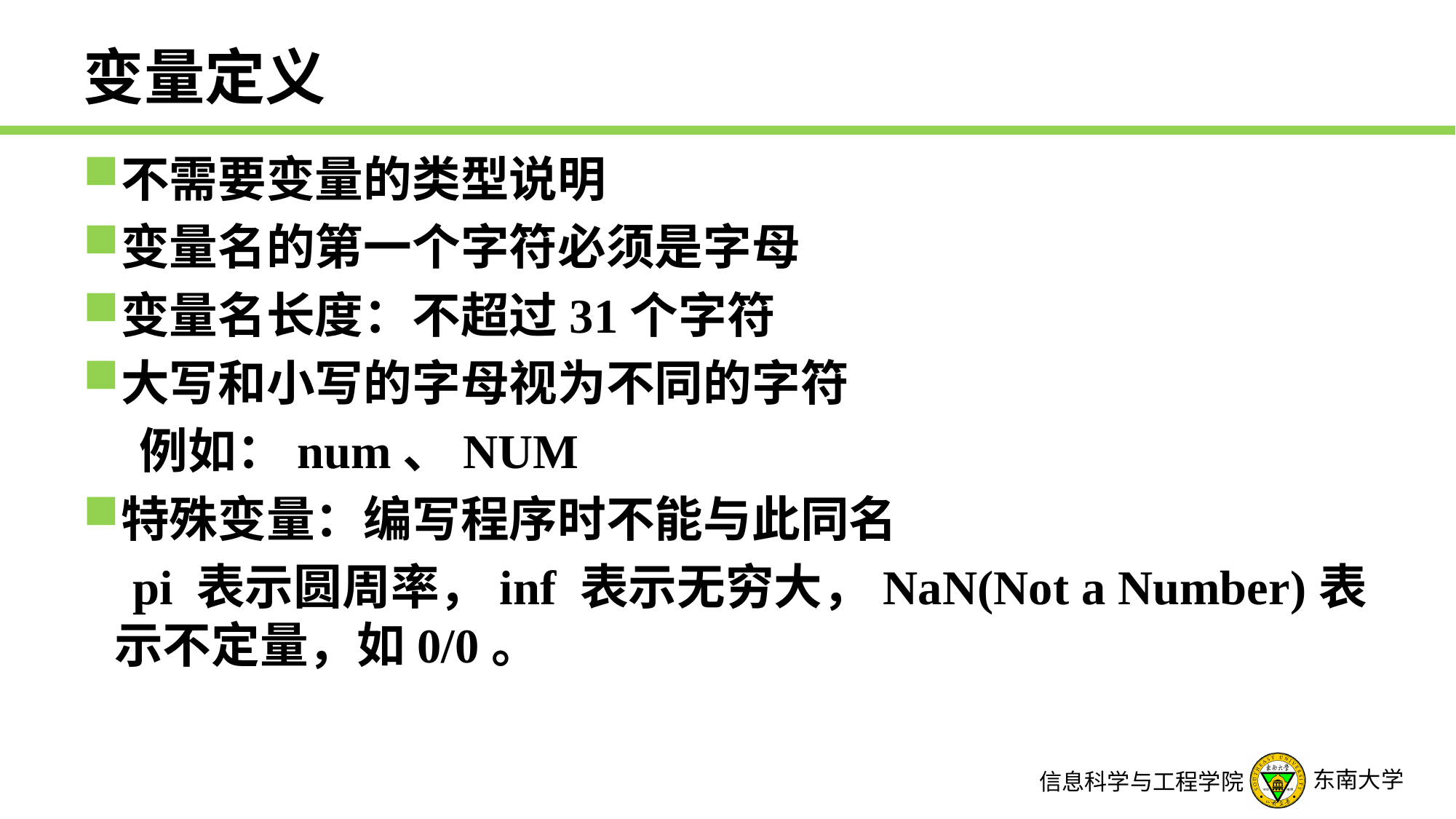

# 变量定义
不需要变量的类型说明
变量名的第一个字符必须是字母
变量名长度：不超过31个字符
大写和小写的字母视为不同的字符
    例如：num、NUM
特殊变量：编写程序时不能与此同名
    pi 表示圆周率，inf 表示无穷大，NaN(Not a Number)表示不定量，如0/0。